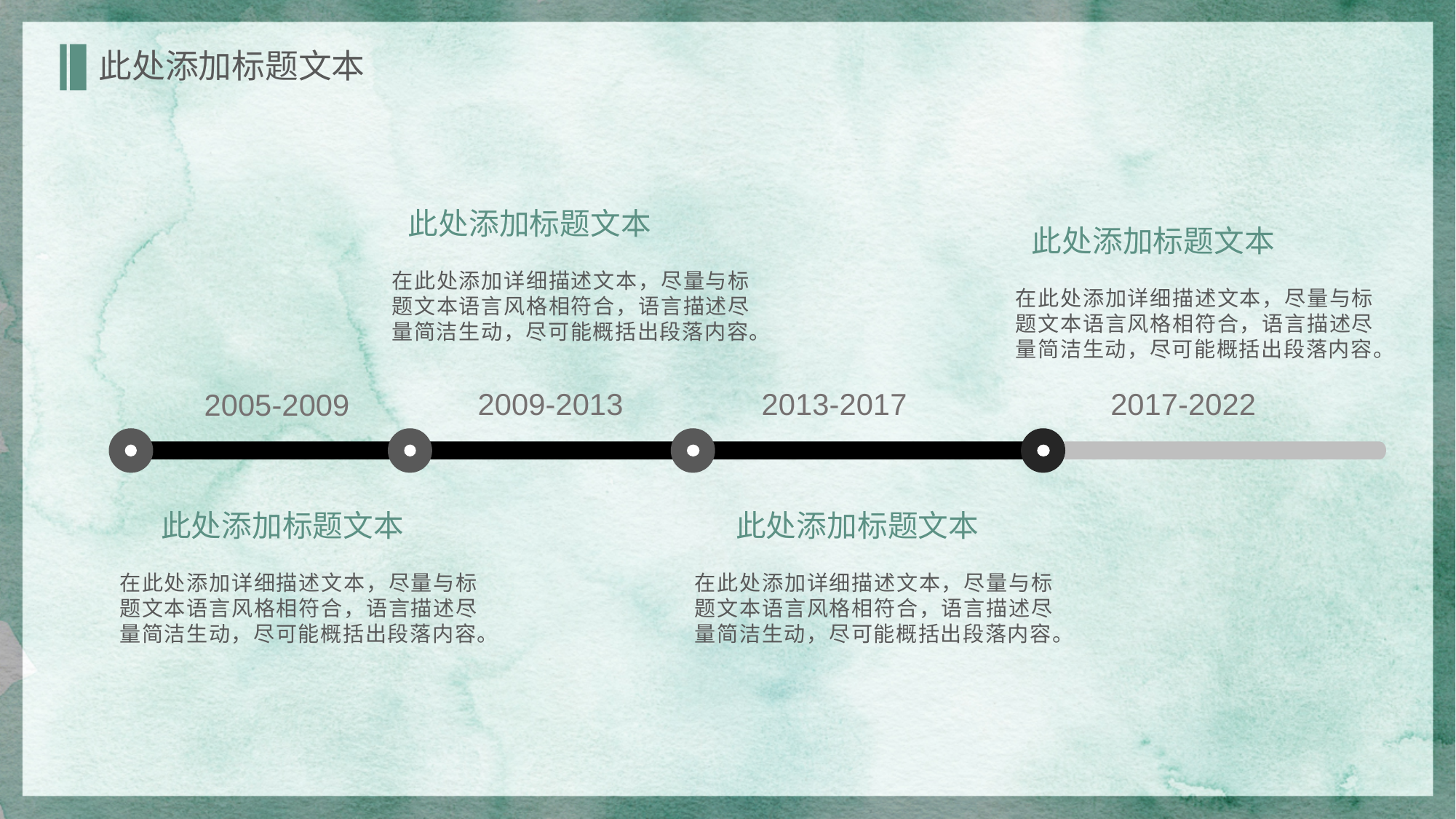

此处添加标题文本

此处添加标题文本
此处添加标题文本
在此处添加详细描述文本，尽量与标题文本语言风格相符合，语言描述尽量简洁生动，尽可能概括出段落内容。
在此处添加详细描述文本，尽量与标题文本语言风格相符合，语言描述尽量简洁生动，尽可能概括出段落内容。
2009-2013
2013-2017
2017-2022
2005-2009

此处添加标题文本
此处添加标题文本
在此处添加详细描述文本，尽量与标题文本语言风格相符合，语言描述尽量简洁生动，尽可能概括出段落内容。
在此处添加详细描述文本，尽量与标题文本语言风格相符合，语言描述尽量简洁生动，尽可能概括出段落内容。